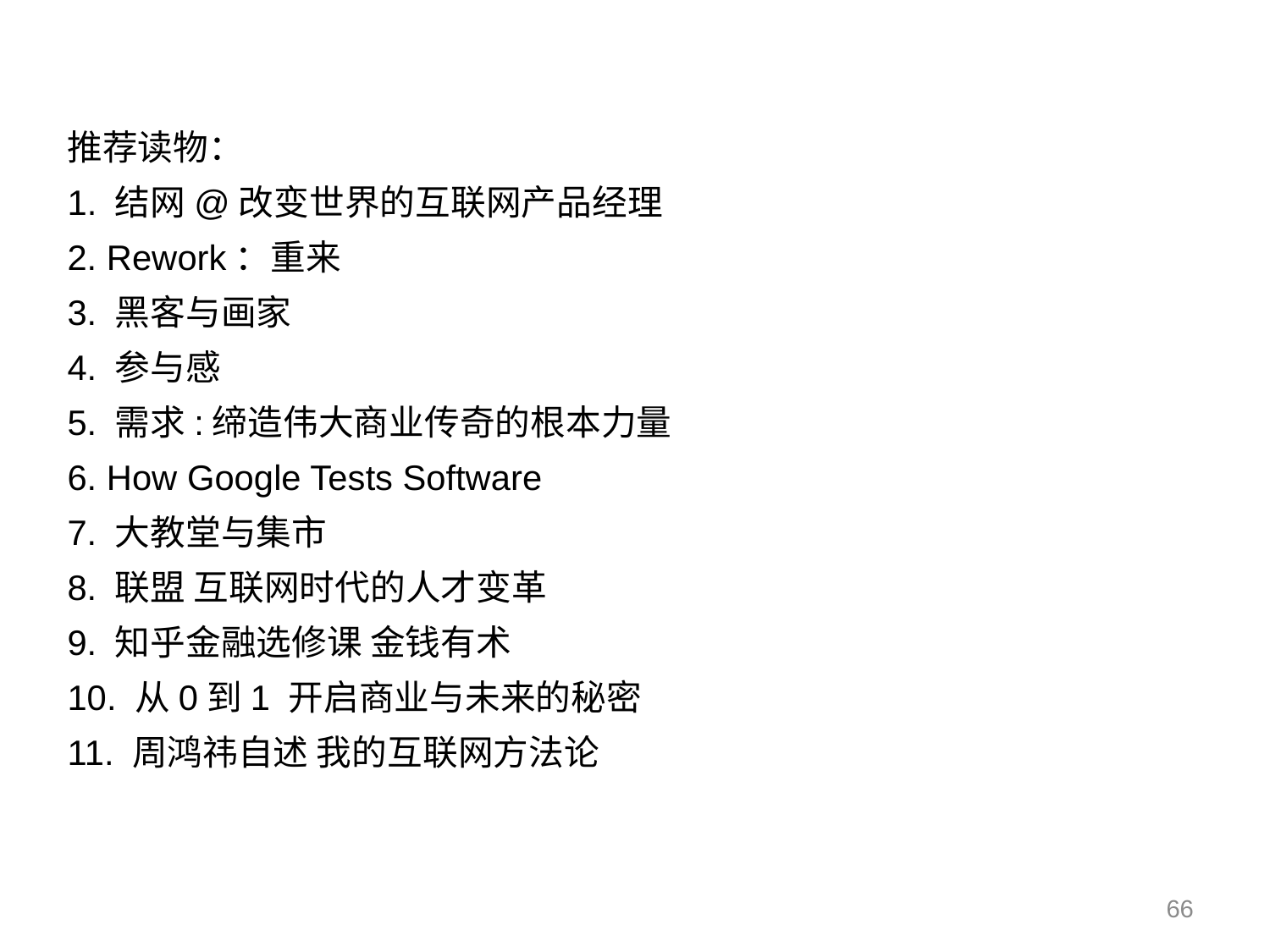

推荐读物：
1. 结网@改变世界的互联网产品经理
2. Rework：重来
3. 黑客与画家
4. 参与感
5. 需求:缔造伟大商业传奇的根本力量
6. How Google Tests Software
7. 大教堂与集市
8. 联盟 互联网时代的人才变革
9. 知乎金融选修课 金钱有术
10. 从0到1 开启商业与未来的秘密
11. 周鸿祎自述 我的互联网方法论

66